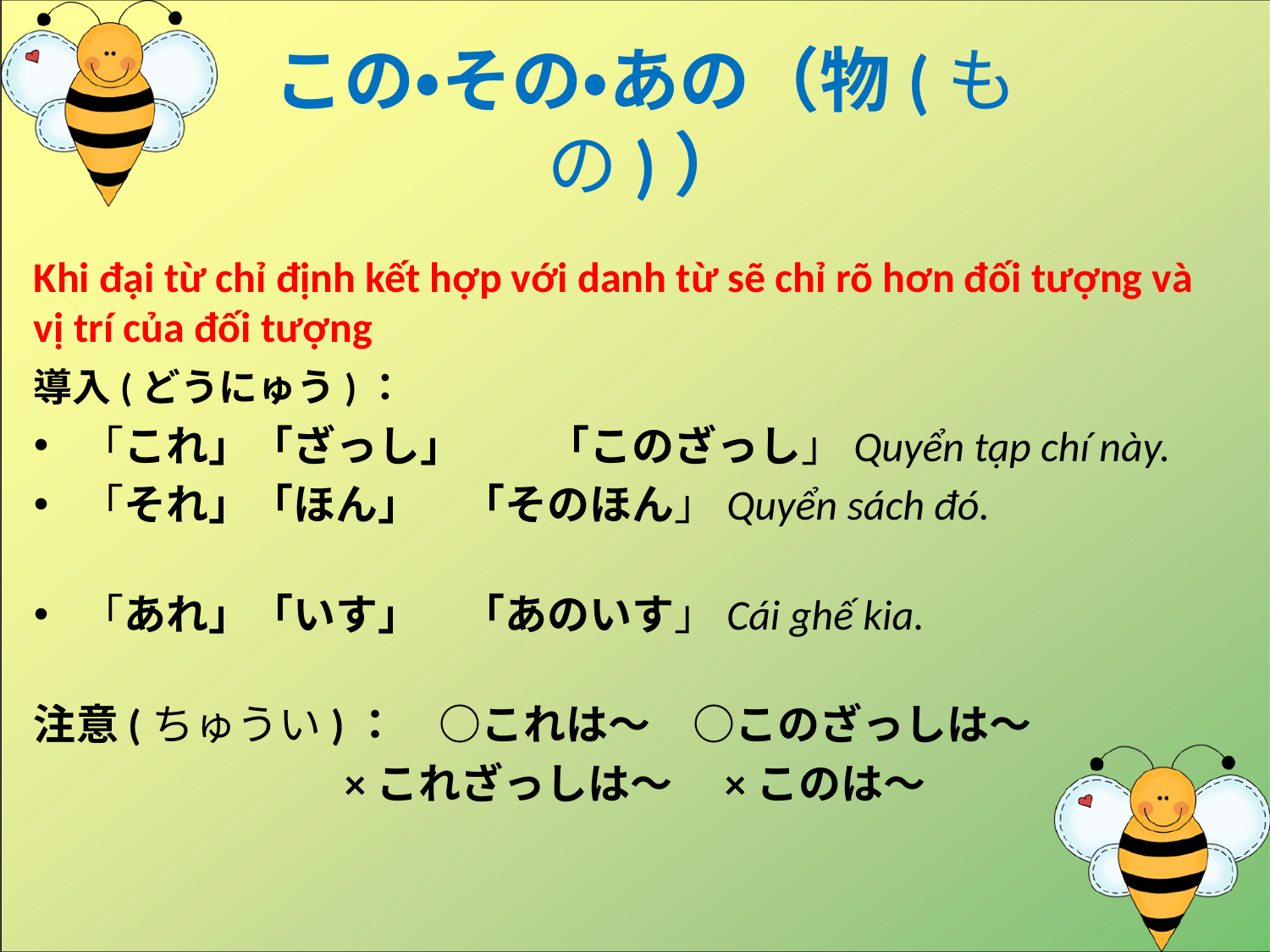

# この・その・あの（物(もの)）
Khi đại từ chỉ định kết hợp với danh từ sẽ chỉ rõ hơn đối tượng và vị trí của đối tượng
導入(どうにゅう)：
「これ」「ざっし」　　「このざっし」Quyển tạp chí này.
「それ」「ほん」　「そのほん」Quyển sách đó.
「あれ」「いす」　「あのいす」Cái ghế kia.
注意(ちゅうい)：　○これは～　○このざっしは～
		      ×これざっしは～　×このは～